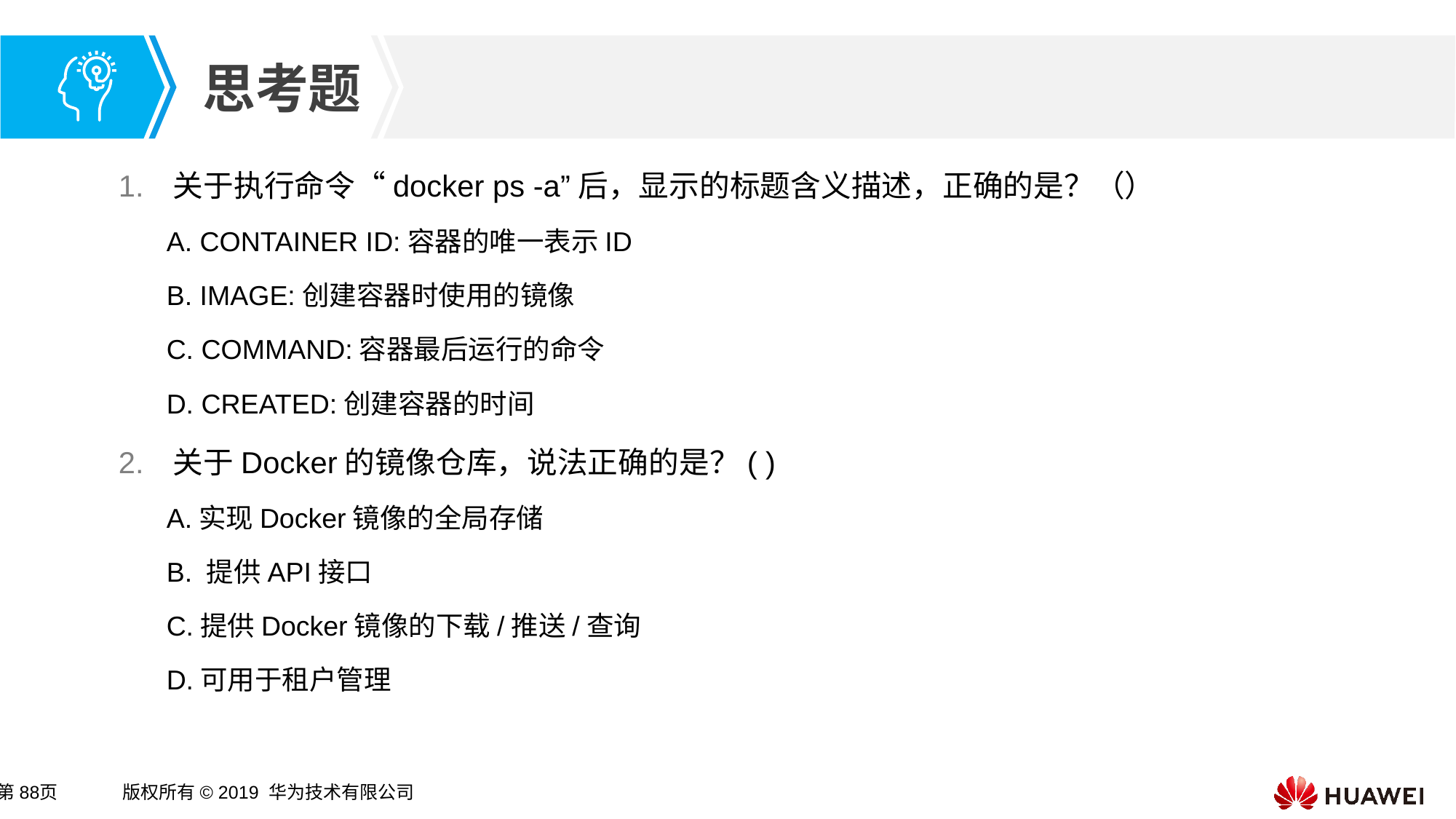

关于执行命令“docker ps -a”后，显示的标题含义描述，正确的是？（）
A. CONTAINER ID:容器的唯一表示ID
B. IMAGE:创建容器时使用的镜像
C. COMMAND:容器最后运行的命令
D. CREATED:创建容器的时间
关于Docker的镜像仓库，说法正确的是？( )
A.实现Docker镜像的全局存储
B. 提供API接口
C.提供Docker镜像的下载/推送/查询
D.可用于租户管理